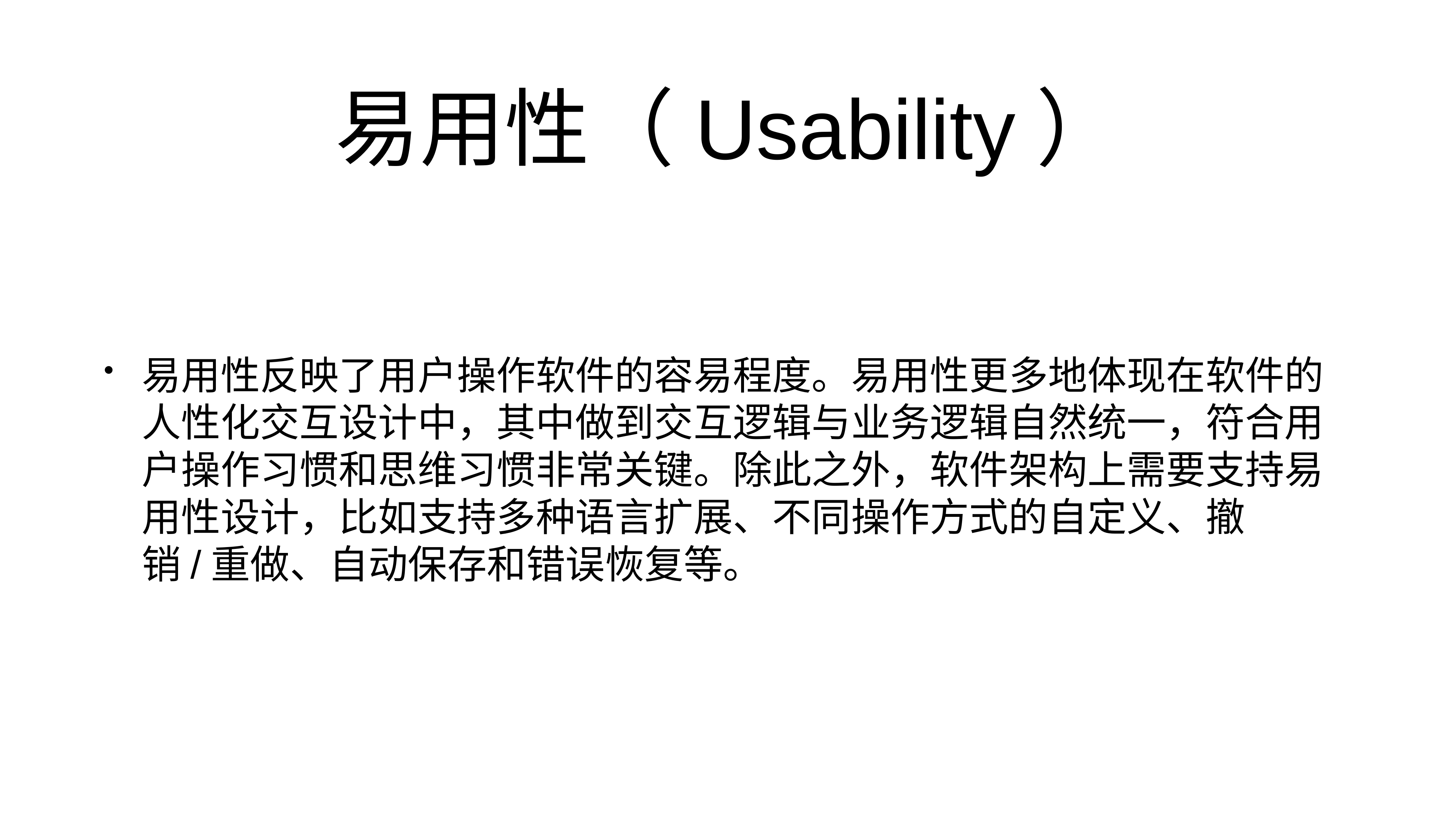

# 易用性（Usability）
易用性反映了用户操作软件的容易程度。易用性更多地体现在软件的人性化交互设计中，其中做到交互逻辑与业务逻辑自然统一，符合用户操作习惯和思维习惯非常关键。除此之外，软件架构上需要支持易用性设计，比如支持多种语言扩展、不同操作方式的自定义、撤销/重做、自动保存和错误恢复等。